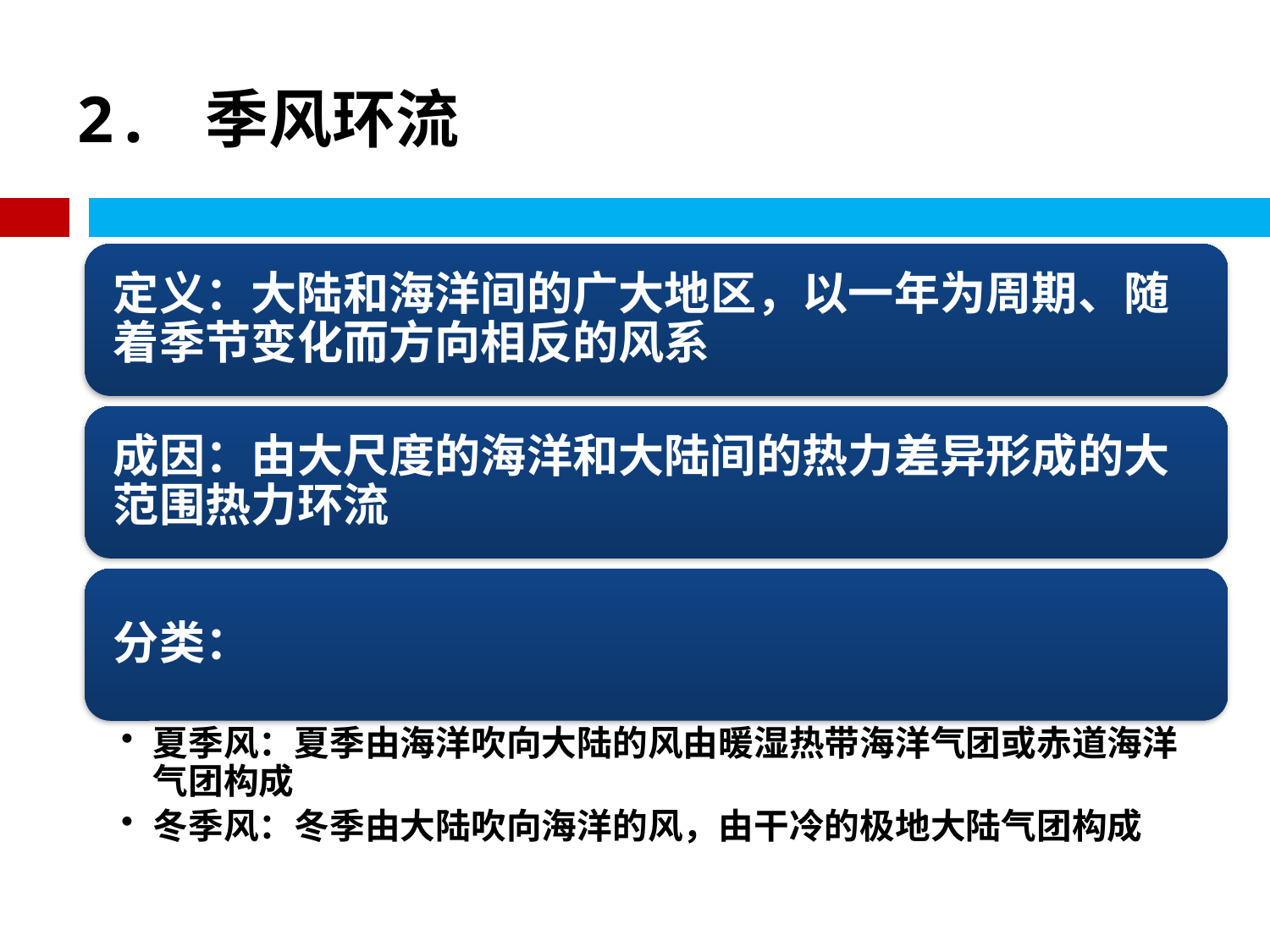

# 2. 季风环流
定义：大陆和海洋间的广大地区，以一年为周期、随着季节变化而方向相反的风系
成因：由大尺度的海洋和大陆间的热力差异形成的大范围热力环流
分类：
夏季风：夏季由海洋吹向大陆的风由暖湿热带海洋气团或赤道海洋气团构成
冬季风：冬季由大陆吹向海洋的风，由干冷的极地大陆气团构成